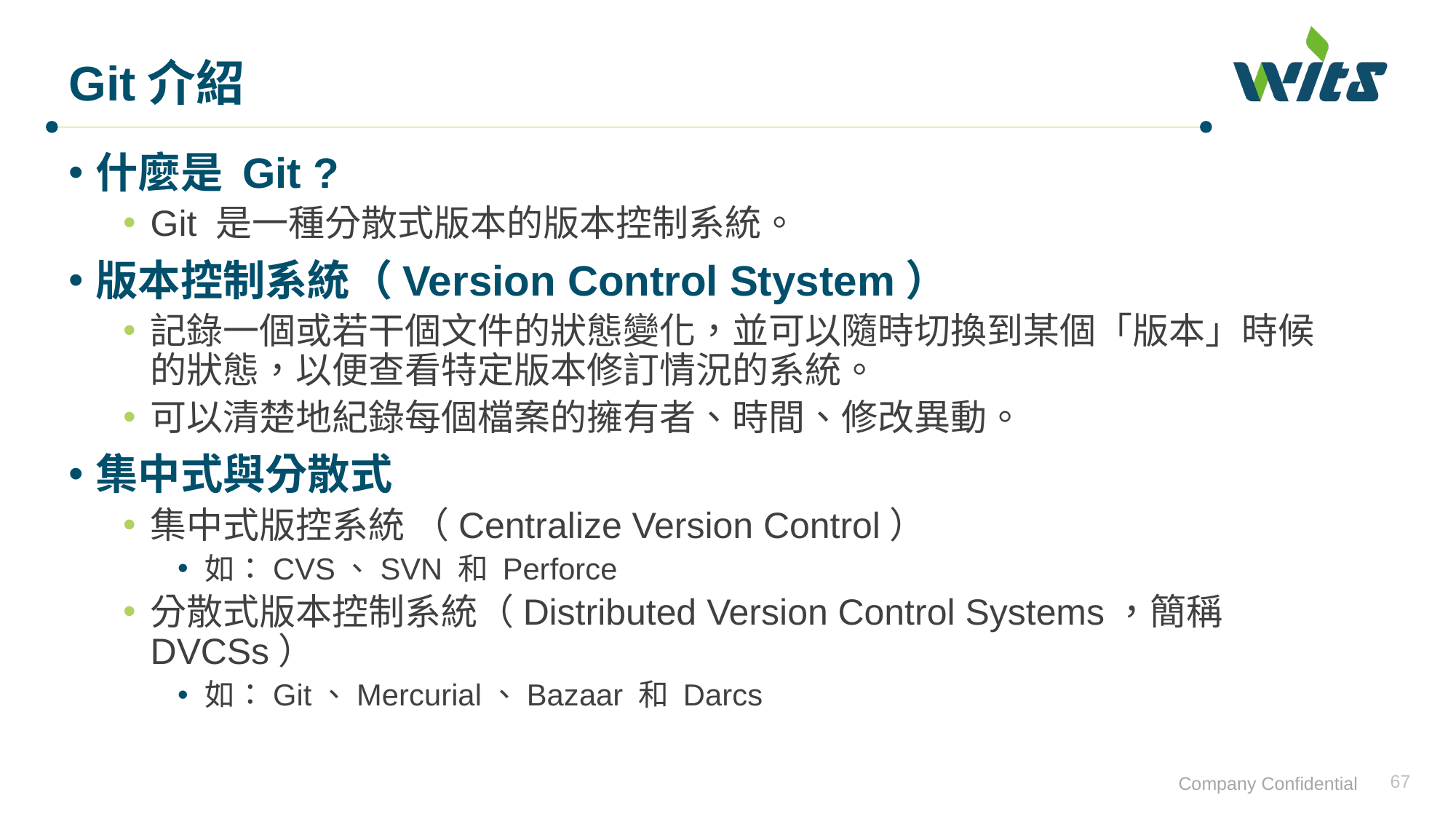

# Git介紹
什麼是 Git ?
Git 是一種分散式版本的版本控制系統。
版本控制系統（Version Control Stystem）
記錄一個或若干個文件的狀態變化，並可以隨時切換到某個「版本」時候的狀態，以便查看特定版本修訂情況的系統。
可以清楚地紀錄每個檔案的擁有者、時間、修改異動。
集中式與分散式
集中式版控系統 （Centralize Version Control）
如：CVS、SVN 和 Perforce
分散式版本控制系統（Distributed Version Control Systems，簡稱 DVCSs）
如：Git、Mercurial、Bazaar 和 Darcs

67